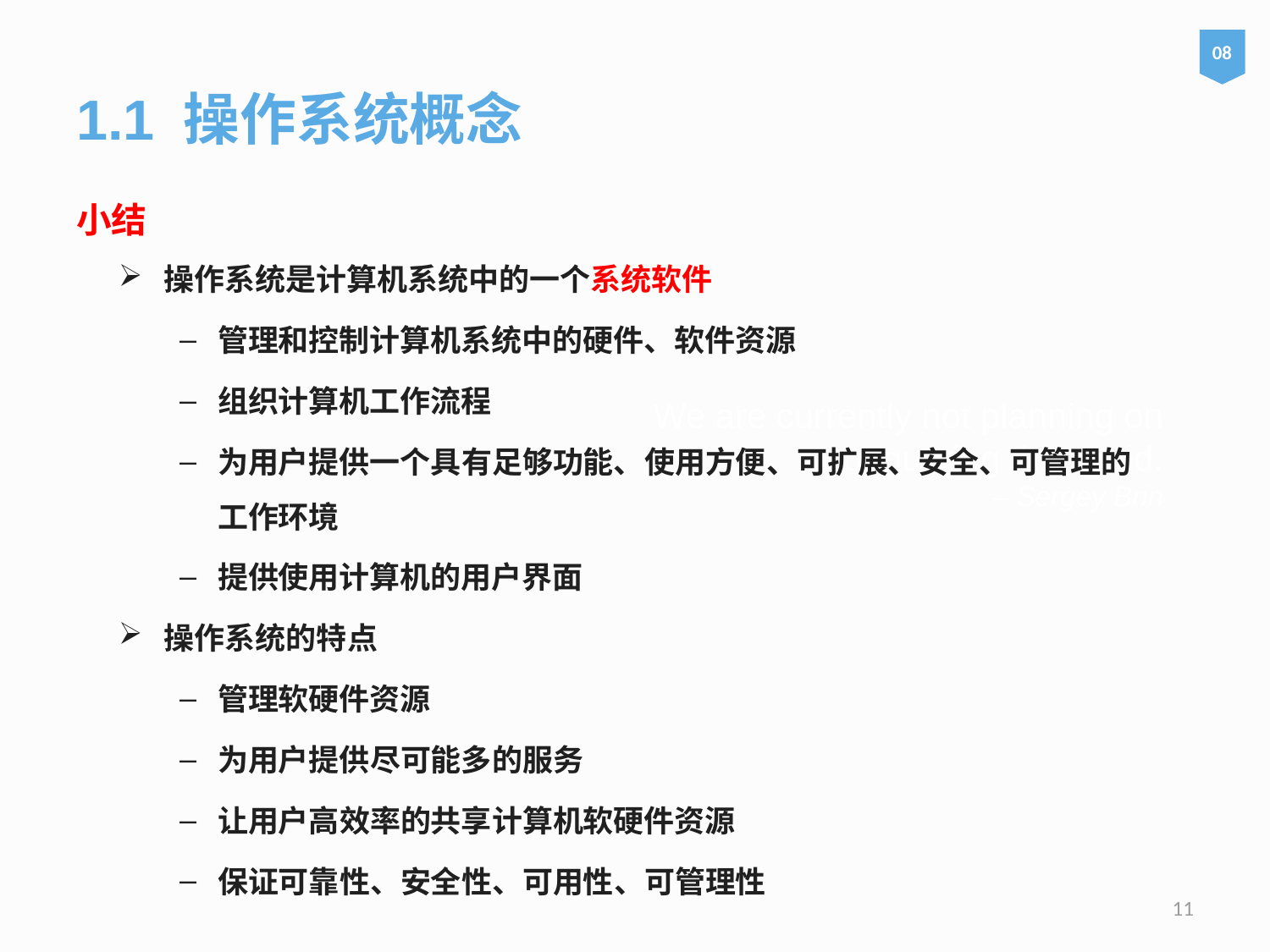

08
1.1 操作系统概念
小结
操作系统是计算机系统中的一个系统软件
管理和控制计算机系统中的硬件、软件资源
组织计算机工作流程
为用户提供一个具有足够功能、使用方便、可扩展、安全、可管理的工作环境
提供使用计算机的用户界面
操作系统的特点
管理软硬件资源
为用户提供尽可能多的服务
让用户高效率的共享计算机软硬件资源
保证可靠性、安全性、可用性、可管理性
# We are currently not planning on conquering the world. – Sergey Brin
11